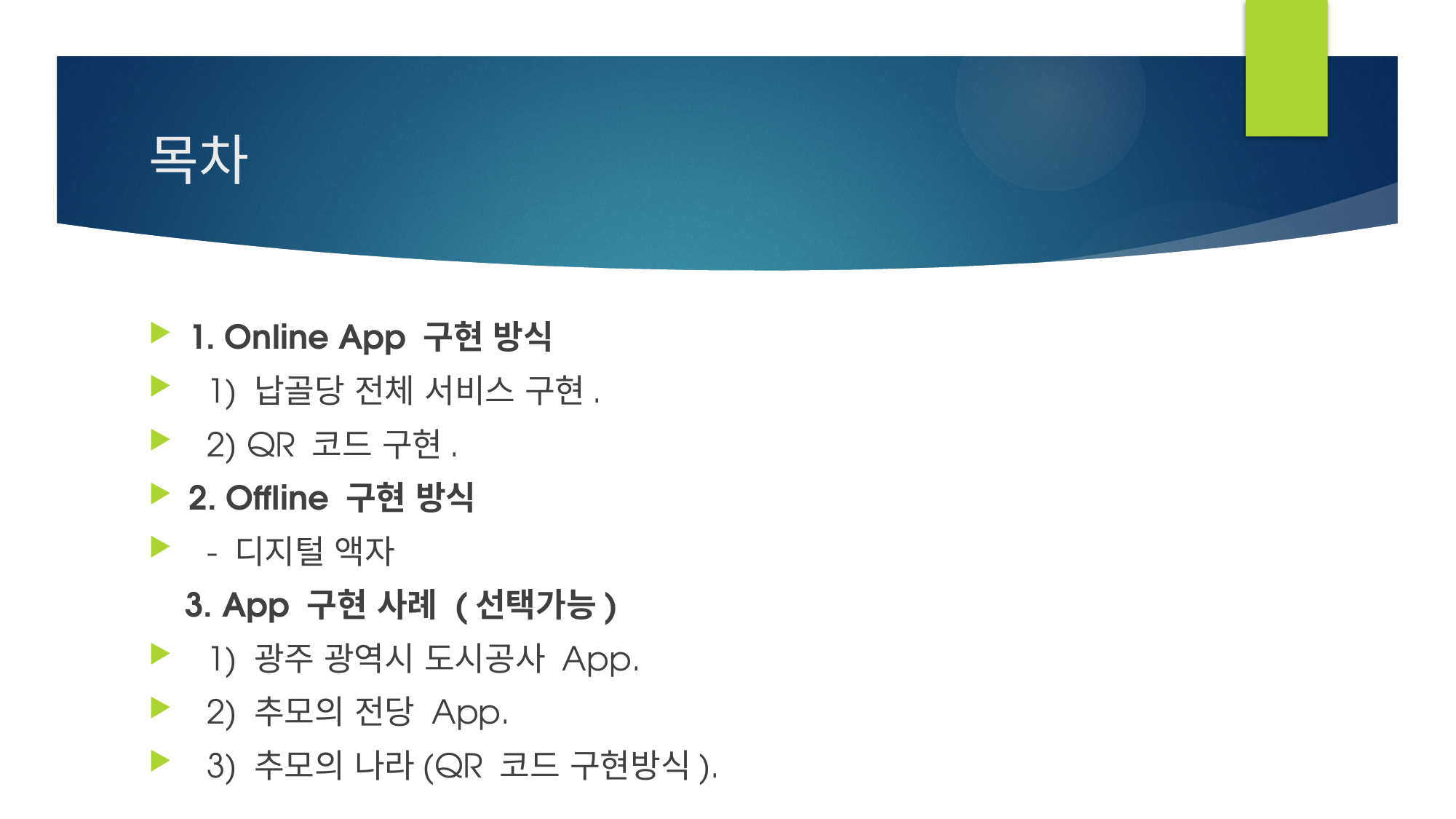

# 목차
1. Online App 구현 방식
  1) 납골당 전체 서비스 구현.
  2) QR 코드 구현.
2. Offline 구현 방식
  - 디지털 액자
    3. App 구현 사례 (선택가능)
  1) 광주 광역시 도시공사 App.
  2) 추모의 전당 App.
  3) 추모의 나라(QR 코드 구현방식).